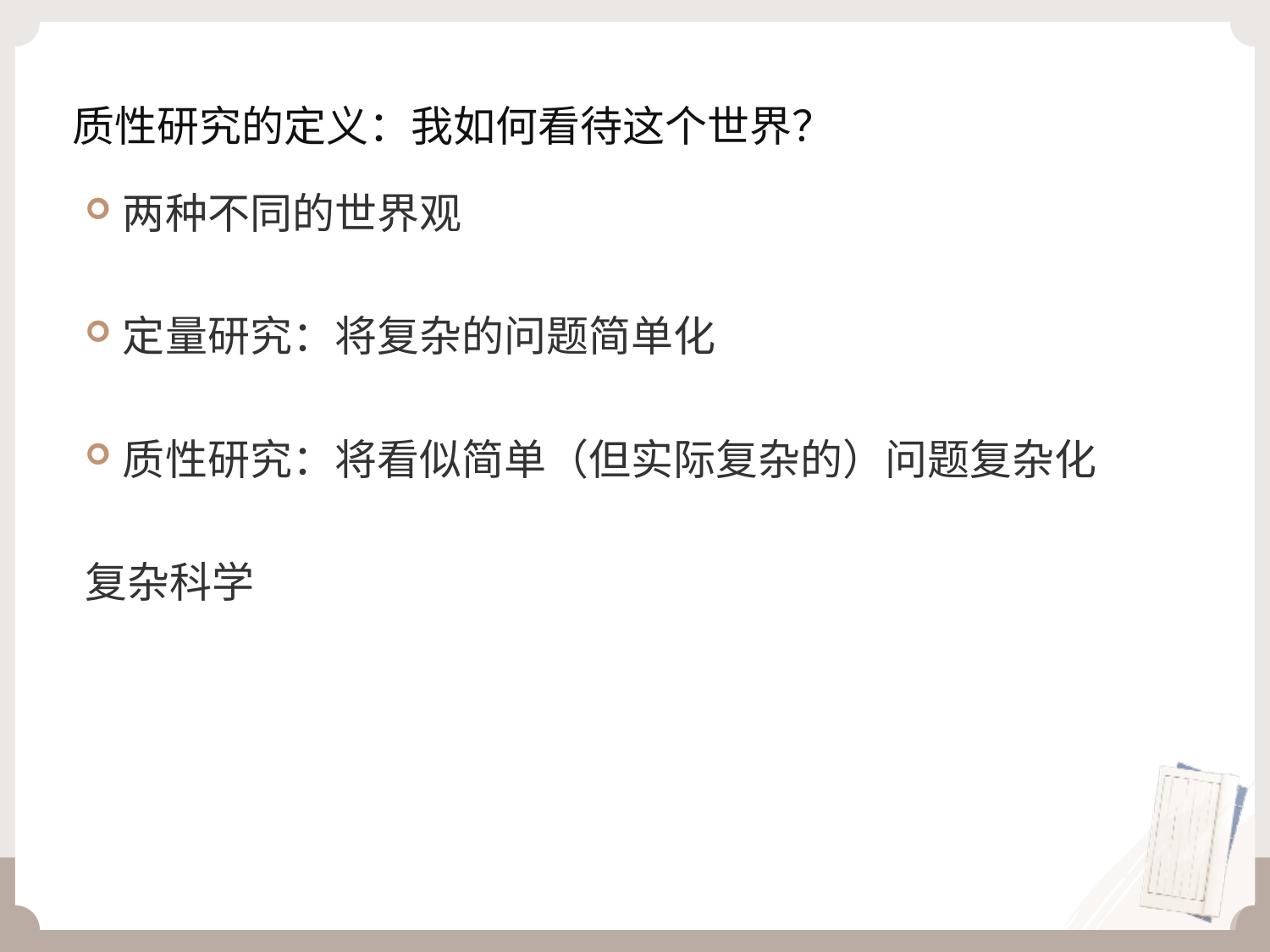

# 质性研究的定义：我如何看待这个世界？
两种不同的世界观

定量研究：将复杂的问题简单化

质性研究：将看似简单（但实际复杂的）问题复杂化

复杂科学